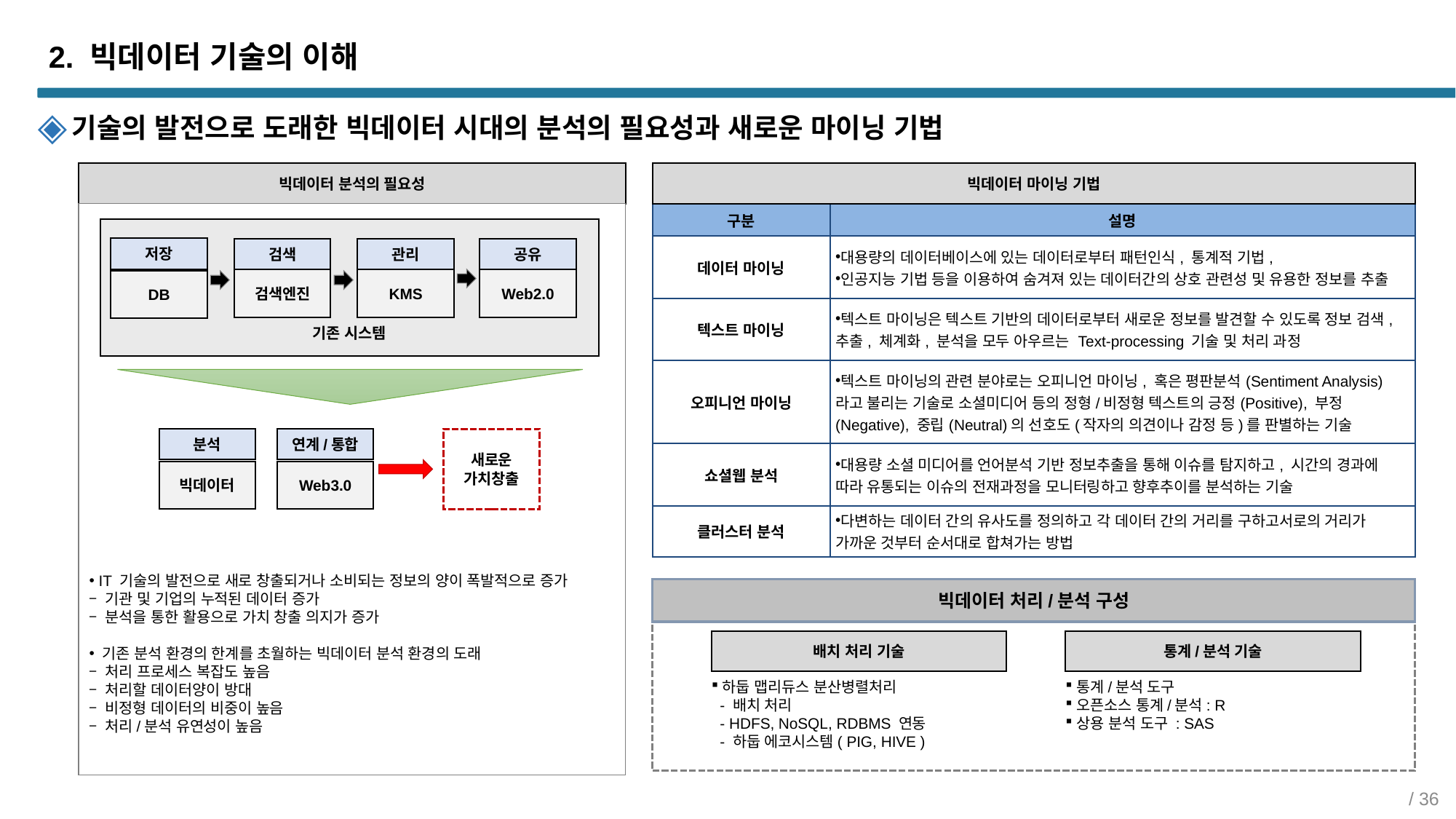

# 2. 빅데이터 기술의 이해
기술의 발전으로 도래한 빅데이터 시대의 분석의 필요성과 새로운 마이닝 기법
빅데이터 분석의 필요성
빅데이터 마이닝 기법

 IT 기술의 발전으로 새로 창출되거나 소비되는 정보의 양이 폭발적으로 증가
– 기관 및 기업의 누적된 데이터 증가
– 분석을 통한 활용으로 가치 창출 의지가 증가

 기존 분석 환경의 한계를 초월하는 빅데이터 분석 환경의 도래
– 처리 프로세스 복잡도 높음
– 처리할 데이터양이 방대
– 비정형 데이터의 비중이 높음
– 처리/분석 유연성이 높음
| 구분 | 설명 |
| --- | --- |
| 데이터 마이닝 | 대용량의 데이터베이스에 있는 데이터로부터 패턴인식, 통계적 기법, 인공지능 기법 등을 이용하여 숨겨져 있는 데이터간의 상호 관련성 및 유용한 정보를 추출 |
| 텍스트 마이닝 | 텍스트 마이닝은 텍스트 기반의 데이터로부터 새로운 정보를 발견할 수 있도록 정보 검색, 추출, 체계화, 분석을 모두 아우르는 Text-processing 기술 및 처리 과정 |
| 오피니언 마이닝 | 텍스트 마이닝의 관련 분야로는 오피니언 마이닝, 혹은 평판분석(Sentiment Analysis)라고 불리는 기술로 소셜미디어 등의 정형/비정형 텍스트의 긍정(Positive), 부정(Negative), 중립(Neutral)의 선호도(작자의 의견이나 감정 등)를 판별하는 기술 |
| 쇼셜웹 분석 | 대용량 소셜 미디어를 언어분석 기반 정보추출을 통해 이슈를 탐지하고, 시간의 경과에 따라 유통되는 이슈의 전재과정을 모니터링하고 향후추이를 분석하는 기술 |
| 클러스터 분석 | 다변하는 데이터 간의 유사도를 정의하고 각 데이터 간의 거리를 구하고서로의 거리가 가까운 것부터 순서대로 합쳐가는 방법 |

기존 시스템
저장
DB
검색
검색엔진
관리
KMS
공유
Web2.0

분석
빅데이터
연계/통합
Web3.0
새로운
가치창출

빅데이터 처리/분석 구성

통계/분석 기술
배치 처리 기술
통계/분석 도구
오픈소스 통계/분석: R
상용 분석 도구 : SAS
하둡 맵리듀스 분산병렬처리
  - 배치 처리
  - HDFS, NoSQL, RDBMS 연동
  - 하둡 에코시스템( PIG, HIVE )
/ 36